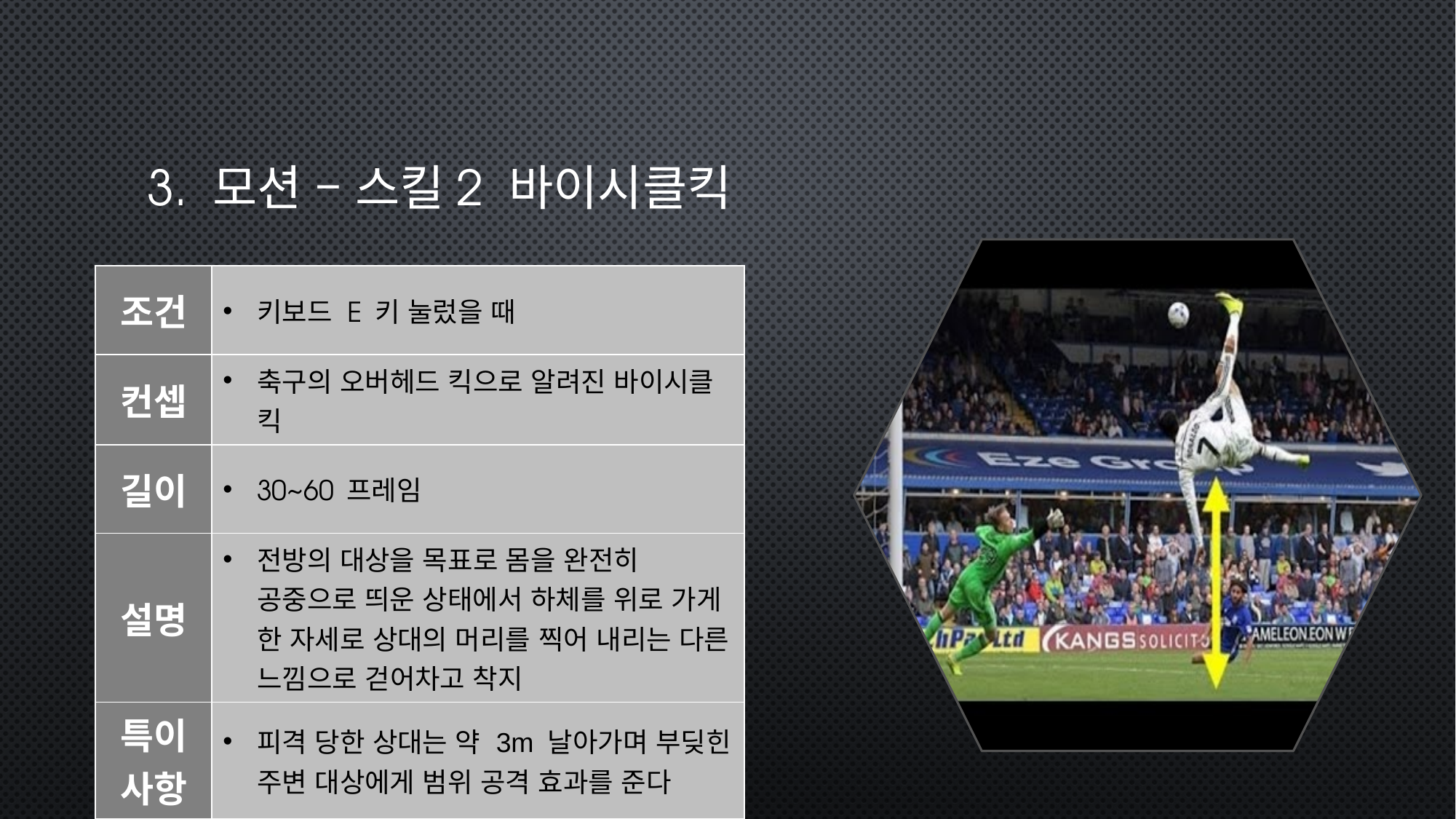

# 3. 모션 – 스킬2 바이시클킥

| 조건 | 키보드 E 키 눌렀을 때 |
| --- | --- |
| 컨셉 | 축구의 오버헤드 킥으로 알려진 바이시클 킥 |
| 길이 | 30~60 프레임 |
| 설명 | 전방의 대상을 목표로 몸을 완전히 공중으로 띄운 상태에서 하체를 위로 가게 한 자세로 상대의 머리를 찍어 내리는 다른 느낌으로 걷어차고 착지 |
| 특이사항 | 피격 당한 상대는 약 3m 날아가며 부딪힌 주변 대상에게 범위 공격 효과를 준다 |